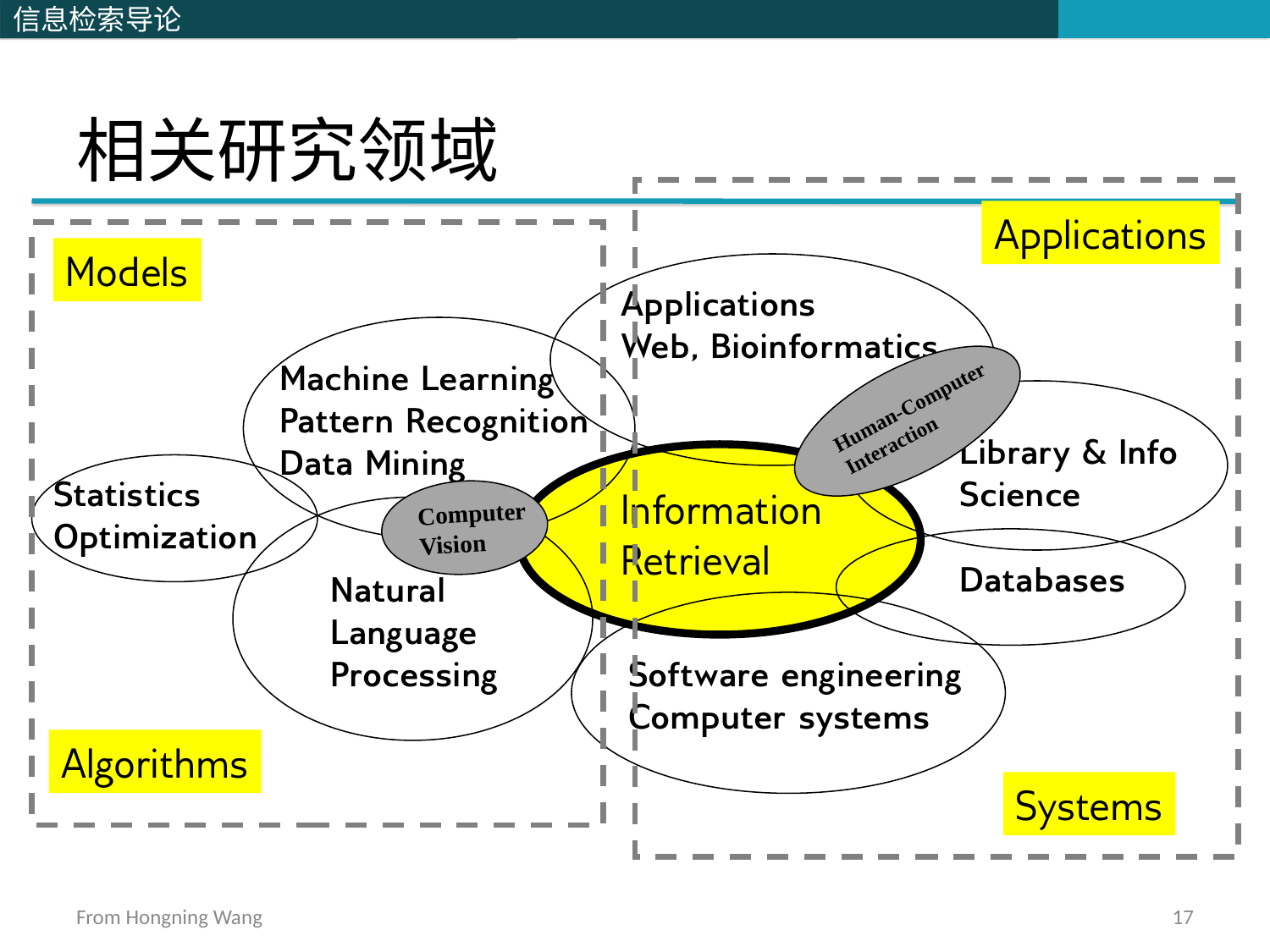

# 相关研究领域

Applications

Models

Applications
Web, Bioinformatics…

Machine Learning
Pattern Recognition
Data Mining
Human-Computer
Interaction

Library & Info
Science

Statistics
Optimization
Information
Retrieval
Computer
Vision

Databases
Natural
Language
Processing

Software engineering
Computer systems
Algorithms
Systems
From Hongning Wang
17